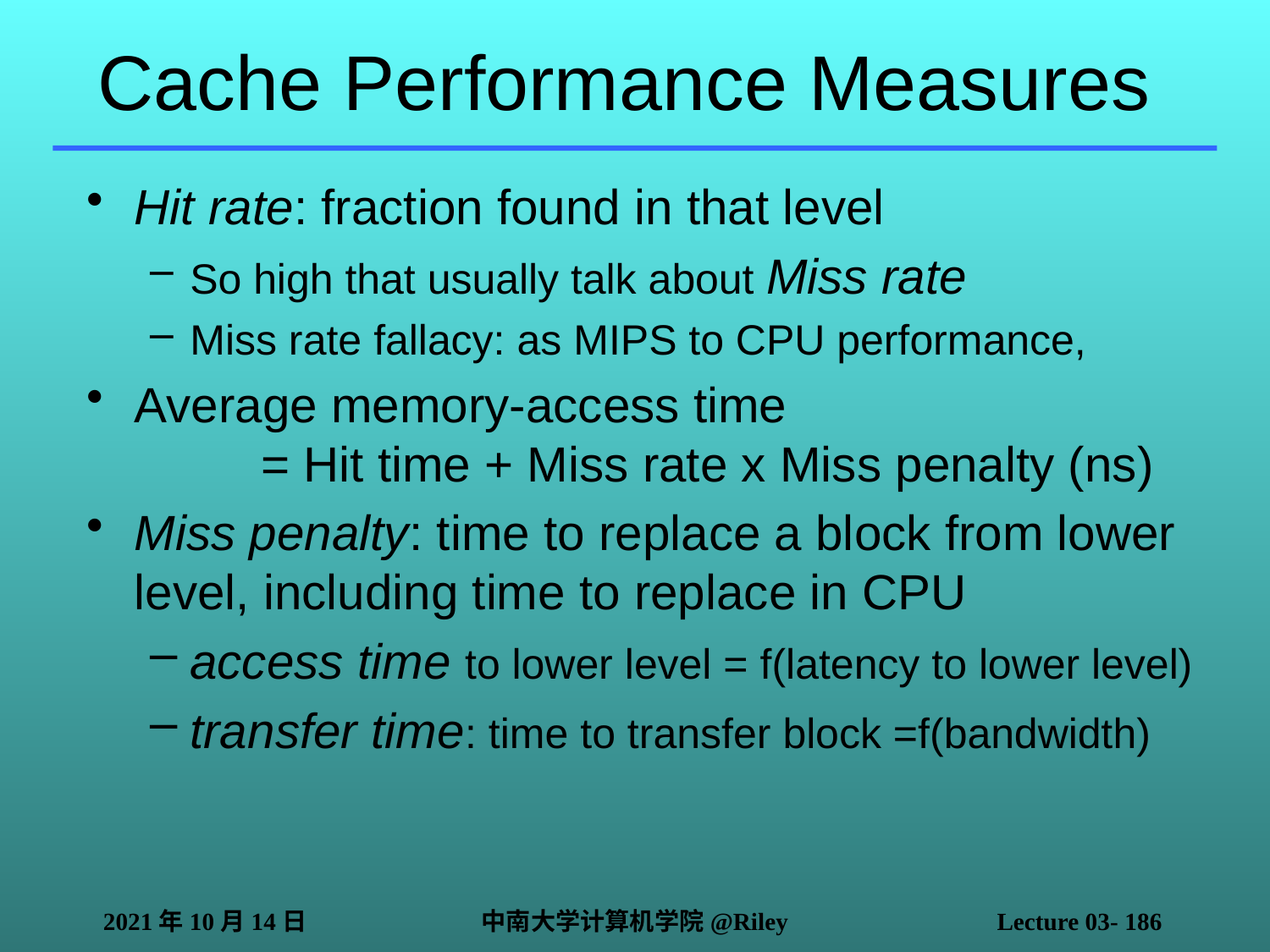

# Cache Performance Measures

Hit rate: fraction found in that level
So high that usually talk about Miss rate
Miss rate fallacy: as MIPS to CPU performance,
Average memory-access time
	= Hit time + Miss rate x Miss penalty (ns)
Miss penalty: time to replace a block from lower level, including time to replace in CPU
access time to lower level = f(latency to lower level)
transfer time: time to transfer block =f(bandwidth)

2021年10月14日
中南大学计算机学院@Riley
Lecture 03- 186